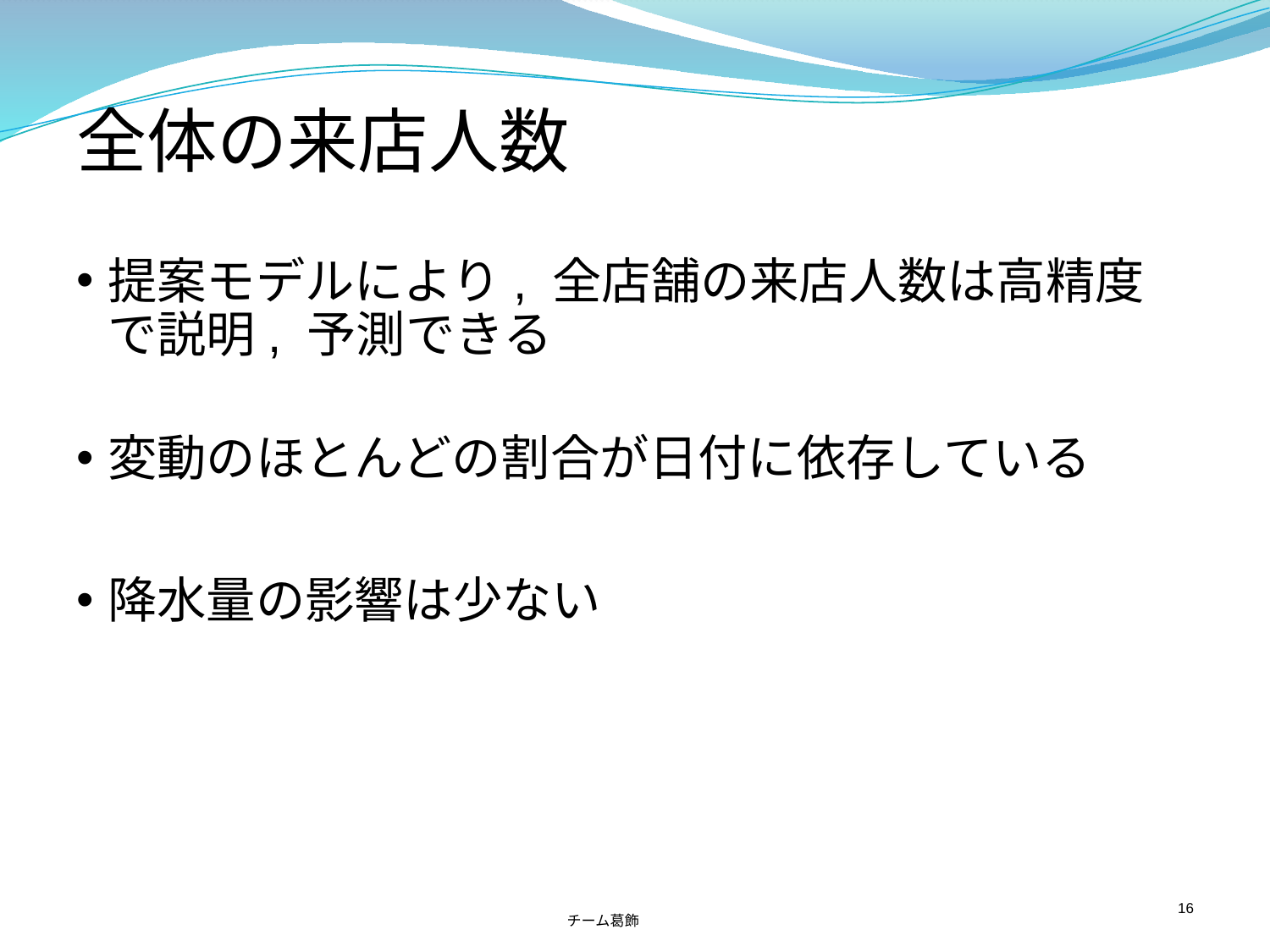

# 全体の来店人数
提案モデルにより, 全店舗の来店人数は高精度で説明, 予測できる

変動のほとんどの割合が日付に依存している

降水量の影響は少ない

チーム葛飾
16